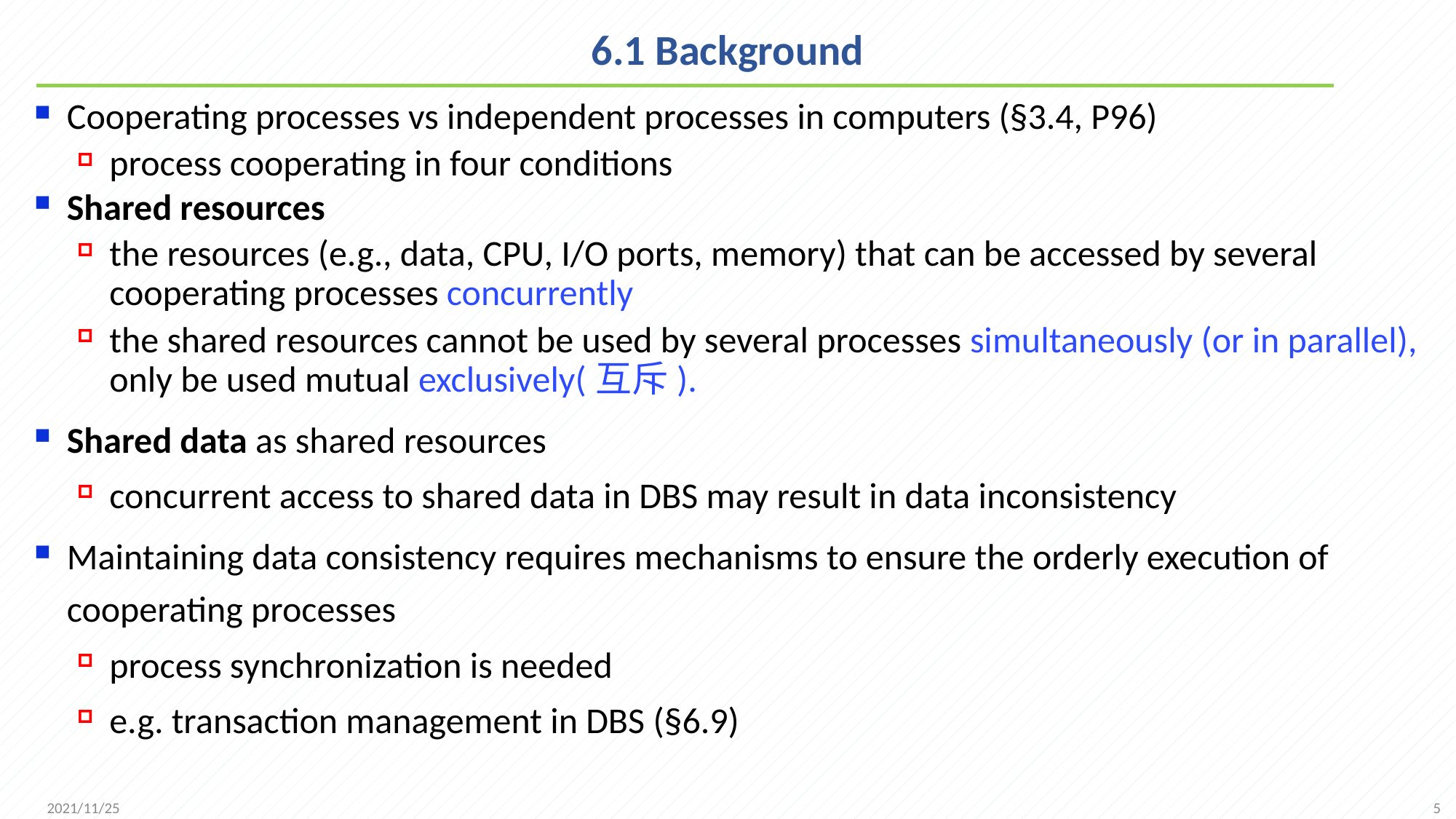

# 6.1 Background
Cooperating processes vs independent processes in computers (§3.4, P96)
process cooperating in four conditions
Shared resources
the resources (e.g., data, CPU, I/O ports, memory) that can be accessed by several cooperating processes concurrently
the shared resources cannot be used by several processes simultaneously (or in parallel), only be used mutual exclusively(互斥).
Shared data as shared resources
concurrent access to shared data in DBS may result in data inconsistency
Maintaining data consistency requires mechanisms to ensure the orderly execution of cooperating processes
process synchronization is needed
e.g. transaction management in DBS (§6.9)
5
2021/11/25